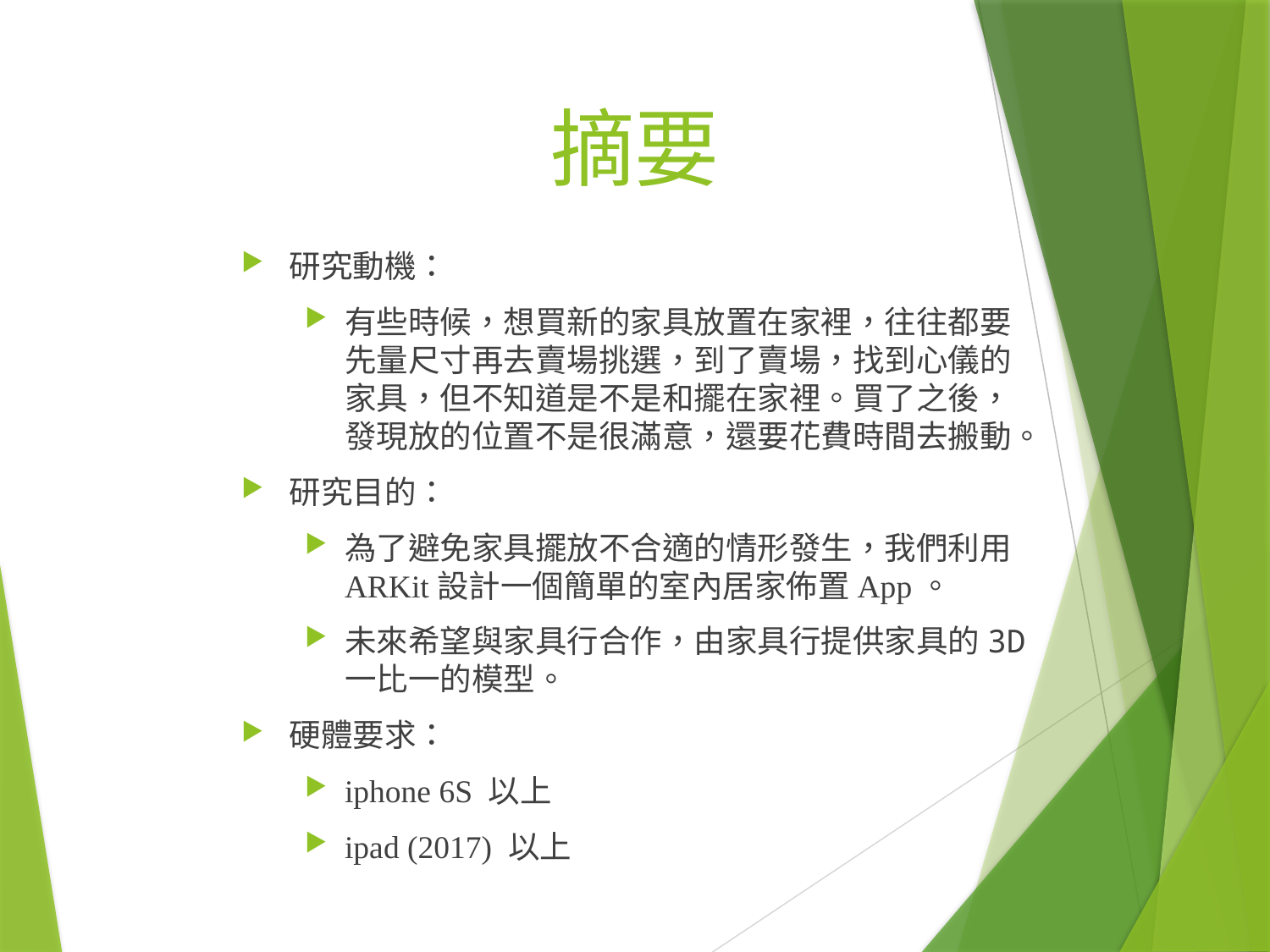

# 摘要
研究動機：
有些時候，想買新的家具放置在家裡，往往都要先量尺寸再去賣場挑選，到了賣場，找到心儀的家具，但不知道是不是和擺在家裡。買了之後，發現放的位置不是很滿意，還要花費時間去搬動。
研究目的：
為了避免家具擺放不合適的情形發生，我們利用ARKit設計一個簡單的室內居家佈置App。
未來希望與家具行合作，由家具行提供家具的3D一比一的模型。
硬體要求：
iphone 6S 以上
ipad (2017) 以上